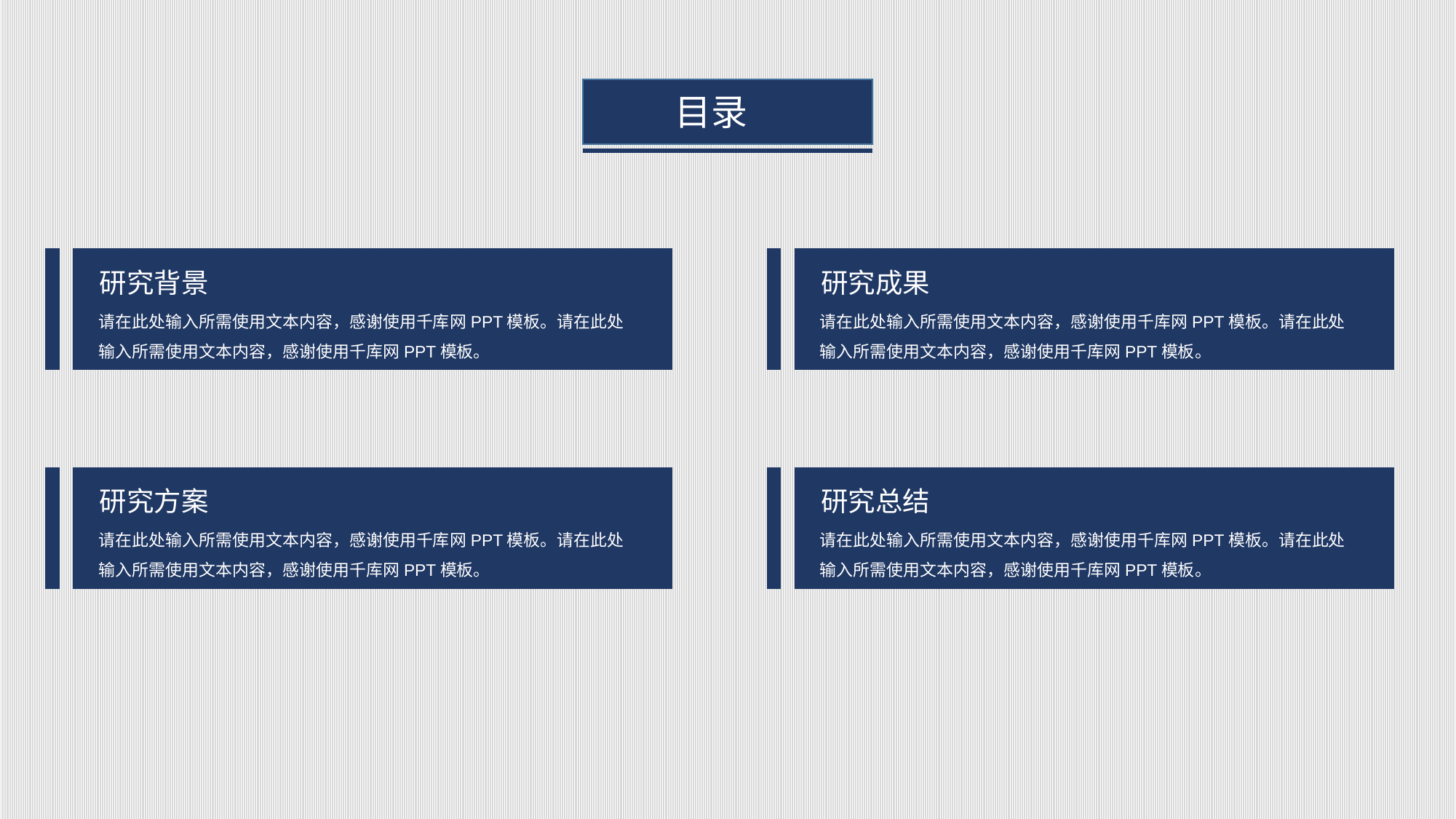

目录

研究背景
请在此处输入所需使用文本内容，感谢使用千库网PPT模板。请在此处输入所需使用文本内容，感谢使用千库网PPT模板。

研究成果
请在此处输入所需使用文本内容，感谢使用千库网PPT模板。请在此处输入所需使用文本内容，感谢使用千库网PPT模板。

研究方案
请在此处输入所需使用文本内容，感谢使用千库网PPT模板。请在此处输入所需使用文本内容，感谢使用千库网PPT模板。

研究总结
请在此处输入所需使用文本内容，感谢使用千库网PPT模板。请在此处输入所需使用文本内容，感谢使用千库网PPT模板。